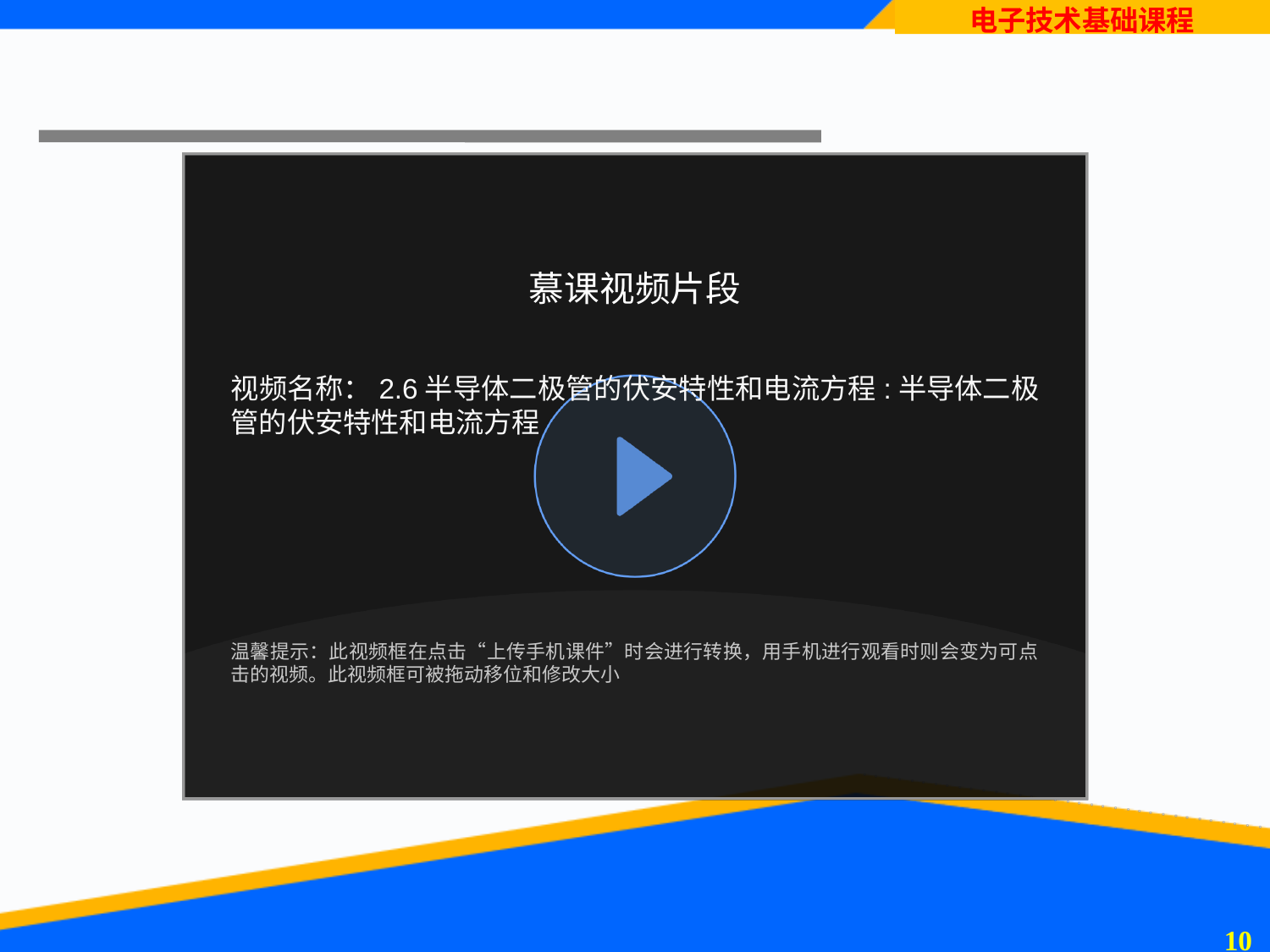

慕课视频片段

视频名称：2.6半导体二极管的伏安特性和电流方程:半导体二极管的伏安特性和电流方程

温馨提示：此视频框在点击“上传手机课件”时会进行转换，用手机进行观看时则会变为可点击的视频。此视频框可被拖动移位和修改大小
10